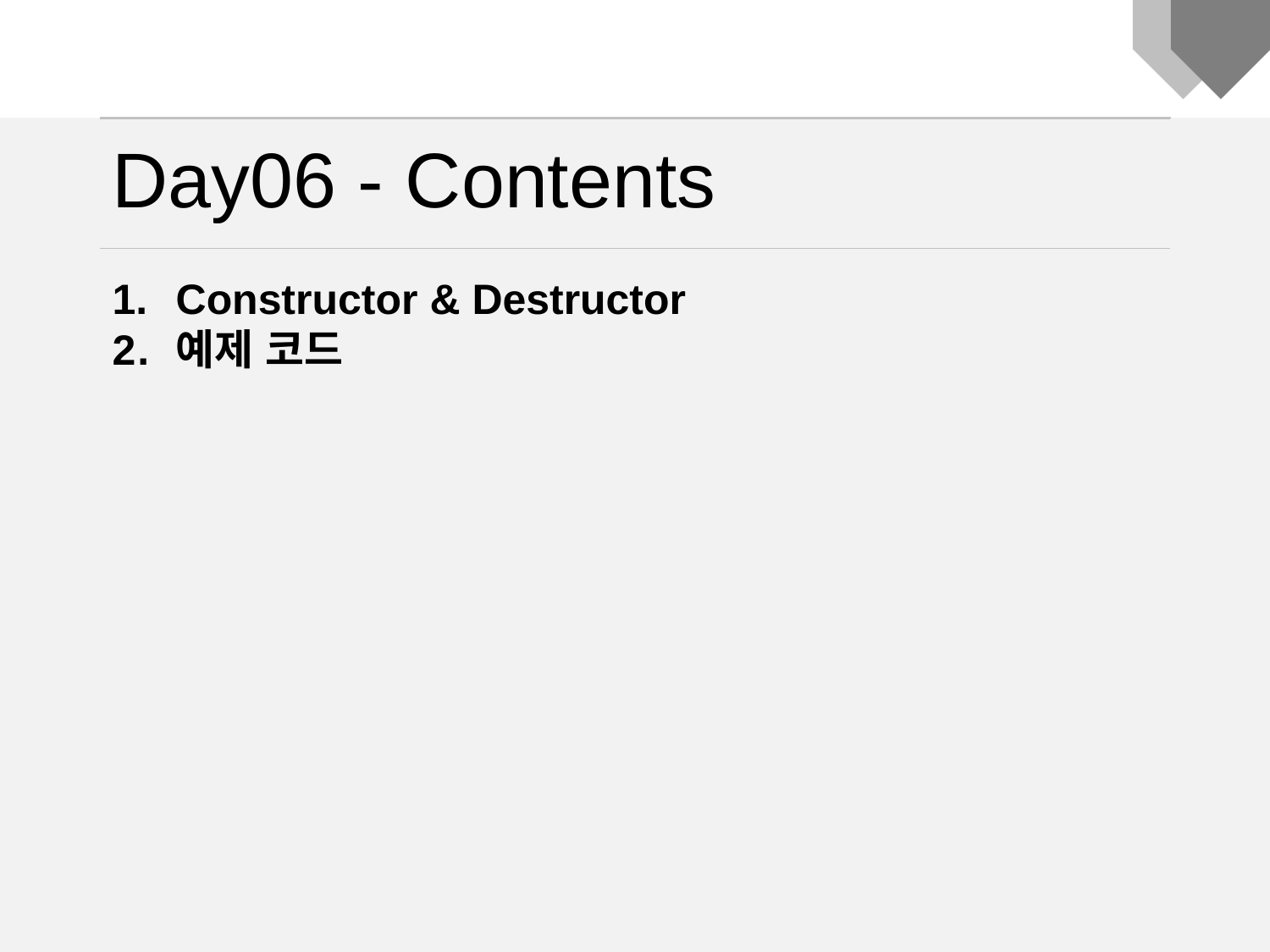

Day06 - Contents
Constructor & Destructor
예제 코드